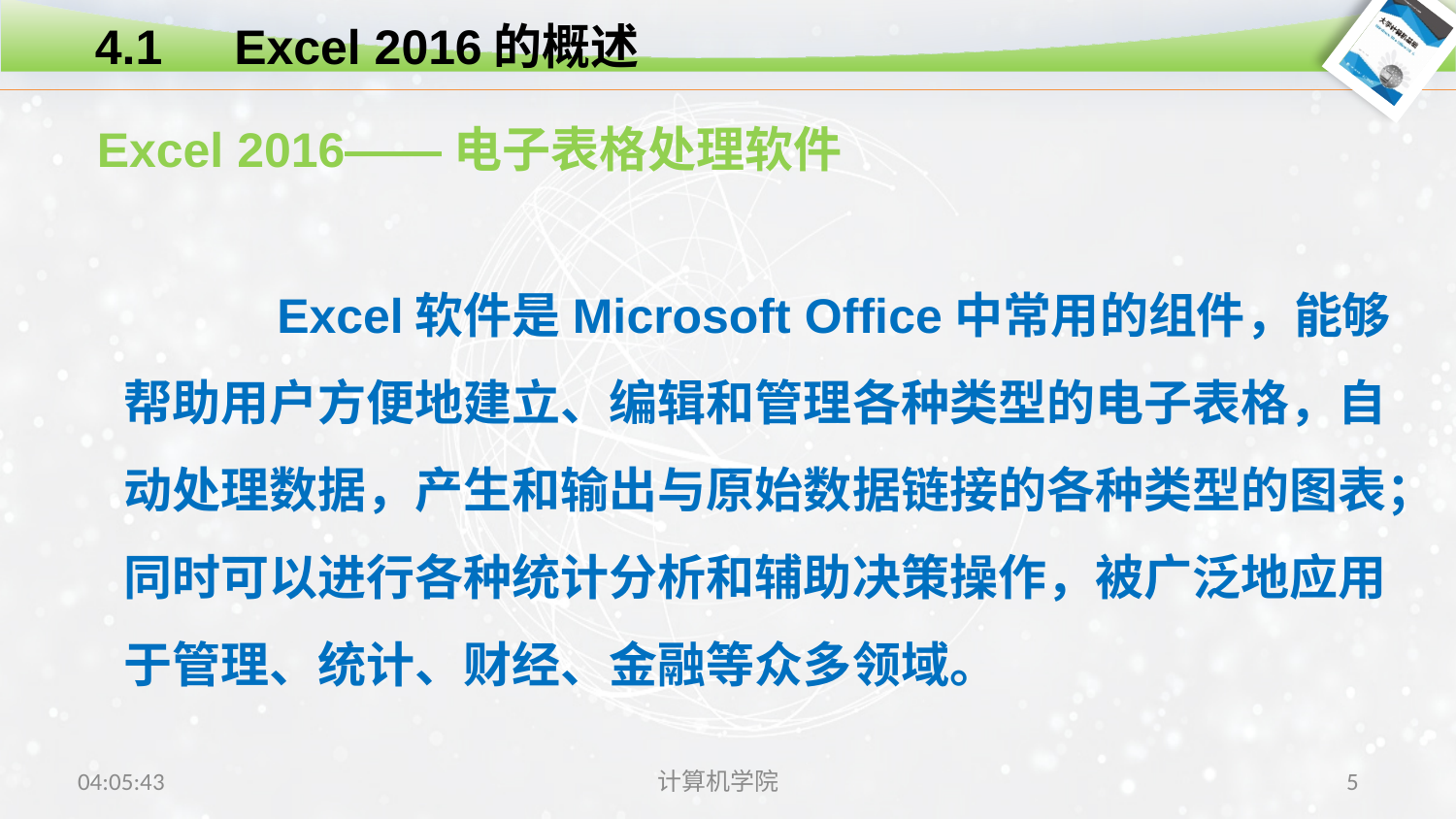

4.1　Excel 2016的概述
Excel 2016——电子表格处理软件

Excel软件是Microsoft Office中常用的组件，能够帮助用户方便地建立、编辑和管理各种类型的电子表格，自动处理数据，产生和输出与原始数据链接的各种类型的图表；同时可以进行各种统计分析和辅助决策操作，被广泛地应用于管理、统计、财经、金融等众多领域。